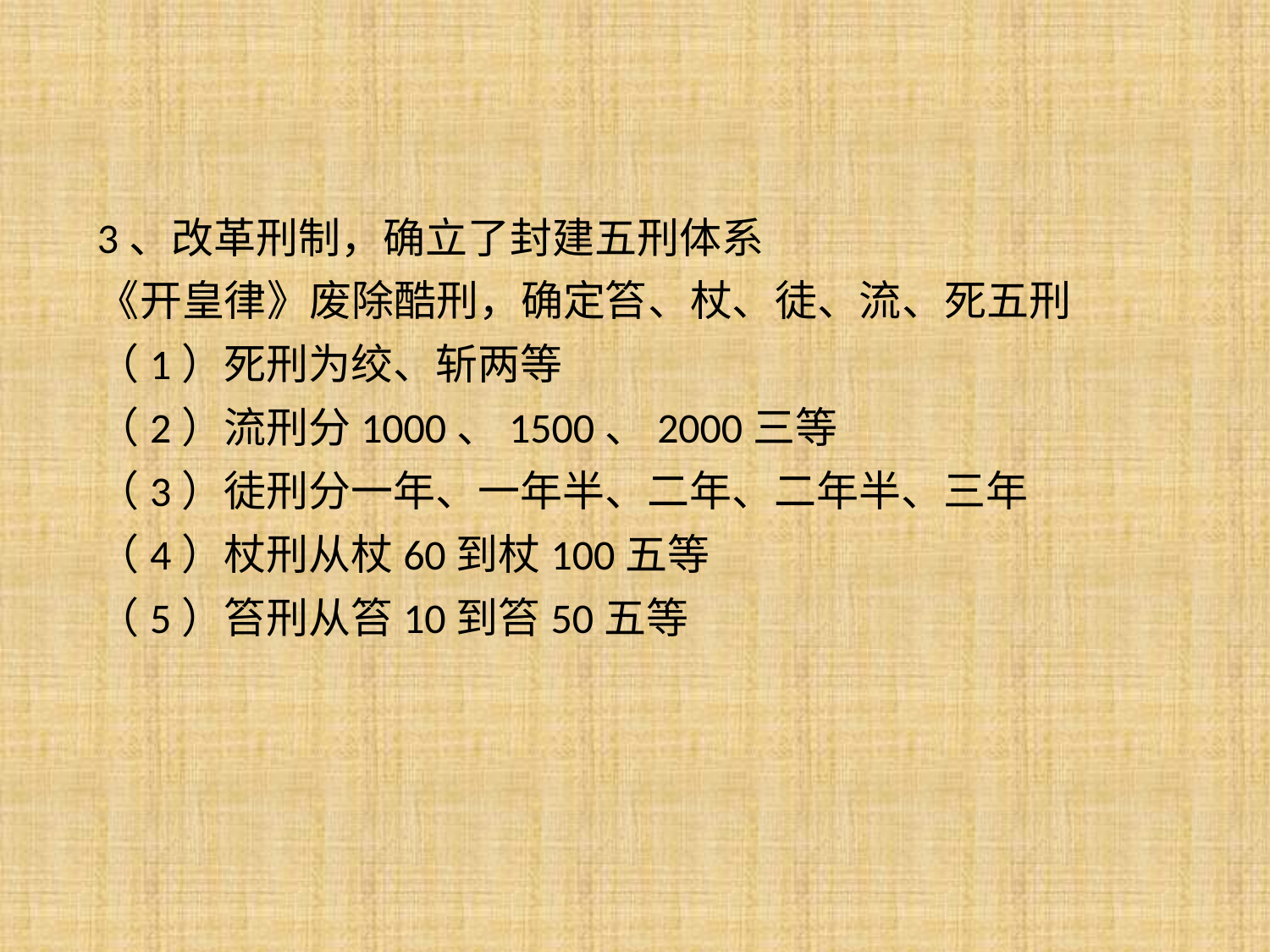

3、改革刑制，确立了封建五刑体系
《开皇律》废除酷刑，确定笞、杖、徒、流、死五刑
（1）死刑为绞、斩两等
（2）流刑分1000、1500、2000三等
（3）徒刑分一年、一年半、二年、二年半、三年
（4）杖刑从杖60到杖100五等
（5）笞刑从笞10到笞50五等